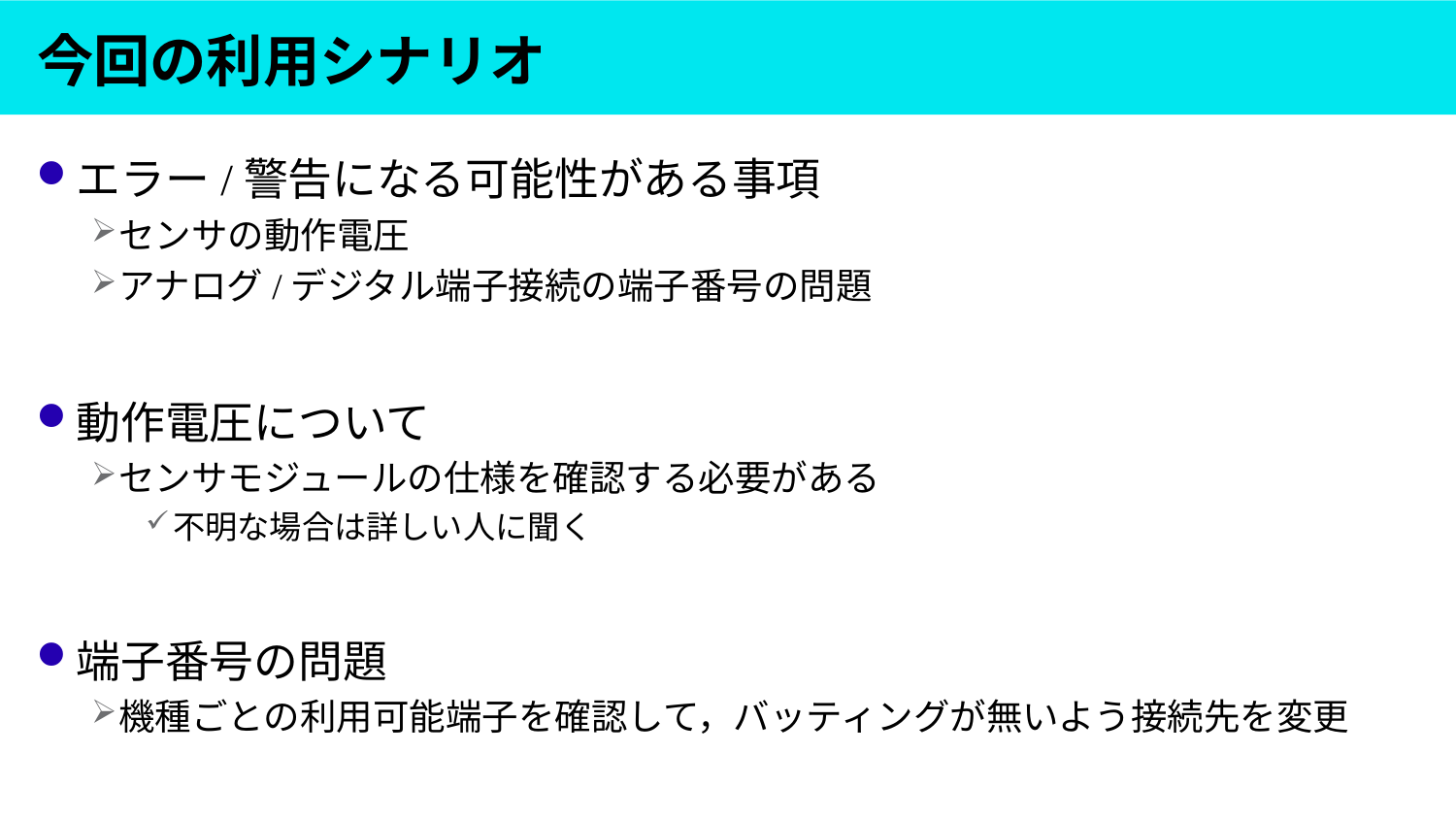

# 今回の利用シナリオ
エラー/警告になる可能性がある事項
センサの動作電圧
アナログ/デジタル端子接続の端子番号の問題

動作電圧について
センサモジュールの仕様を確認する必要がある
不明な場合は詳しい人に聞く

端子番号の問題
機種ごとの利用可能端子を確認して，バッティングが無いよう接続先を変更